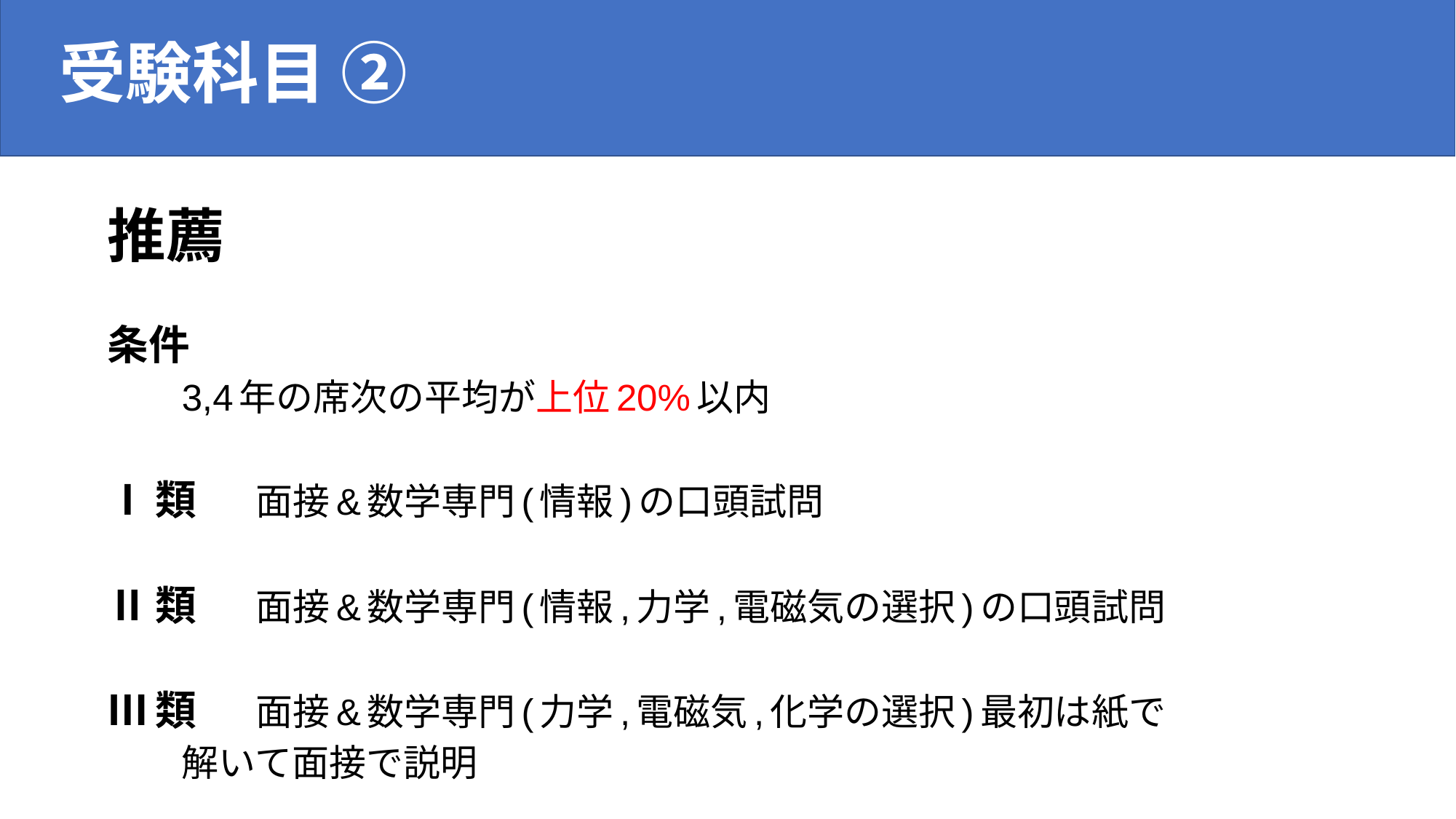

# 受験科目 ②
推薦

条件
		3,4年の席次の平均が上位20%以内

Ⅰ類		面接&数学専門(情報)の口頭試問

Ⅱ類		面接&数学専門(情報,力学,電磁気の選択)の口頭試問

Ⅲ類		面接&数学専門(力学,電磁気,化学の選択)最初は紙で
		解いて面接で説明